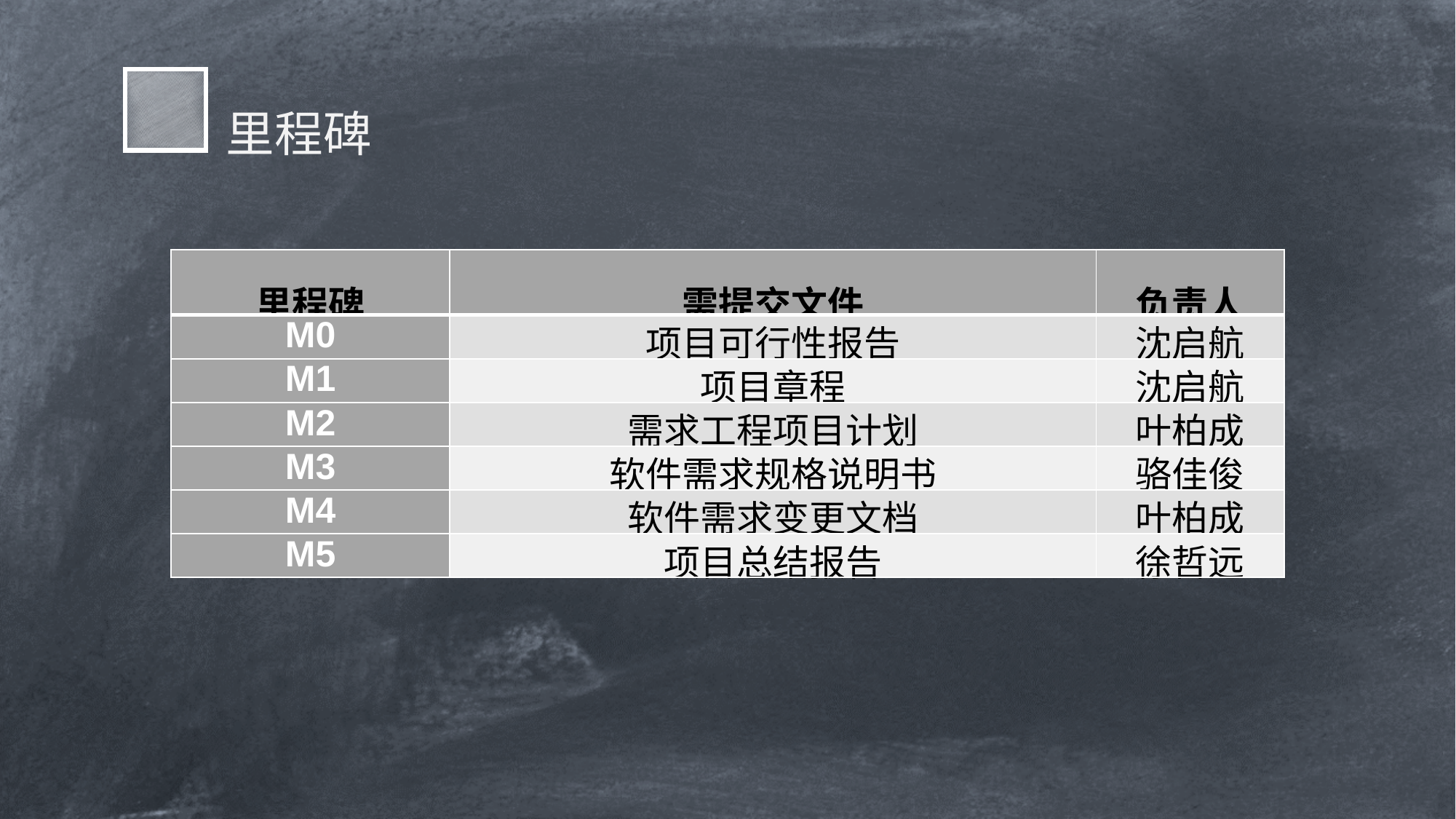

里程碑

| 里程碑 | 需提交文件 | 负责人 |
| --- | --- | --- |
| M0 | 项目可行性报告 | 沈启航 |
| M1 | 项目章程 | 沈启航 |
| M2 | 需求工程项目计划 | 叶柏成 |
| M3 | 软件需求规格说明书 | 骆佳俊 |
| M4 | 软件需求变更文档 | 叶柏成 |
| M5 | 项目总结报告 | 徐哲远 |